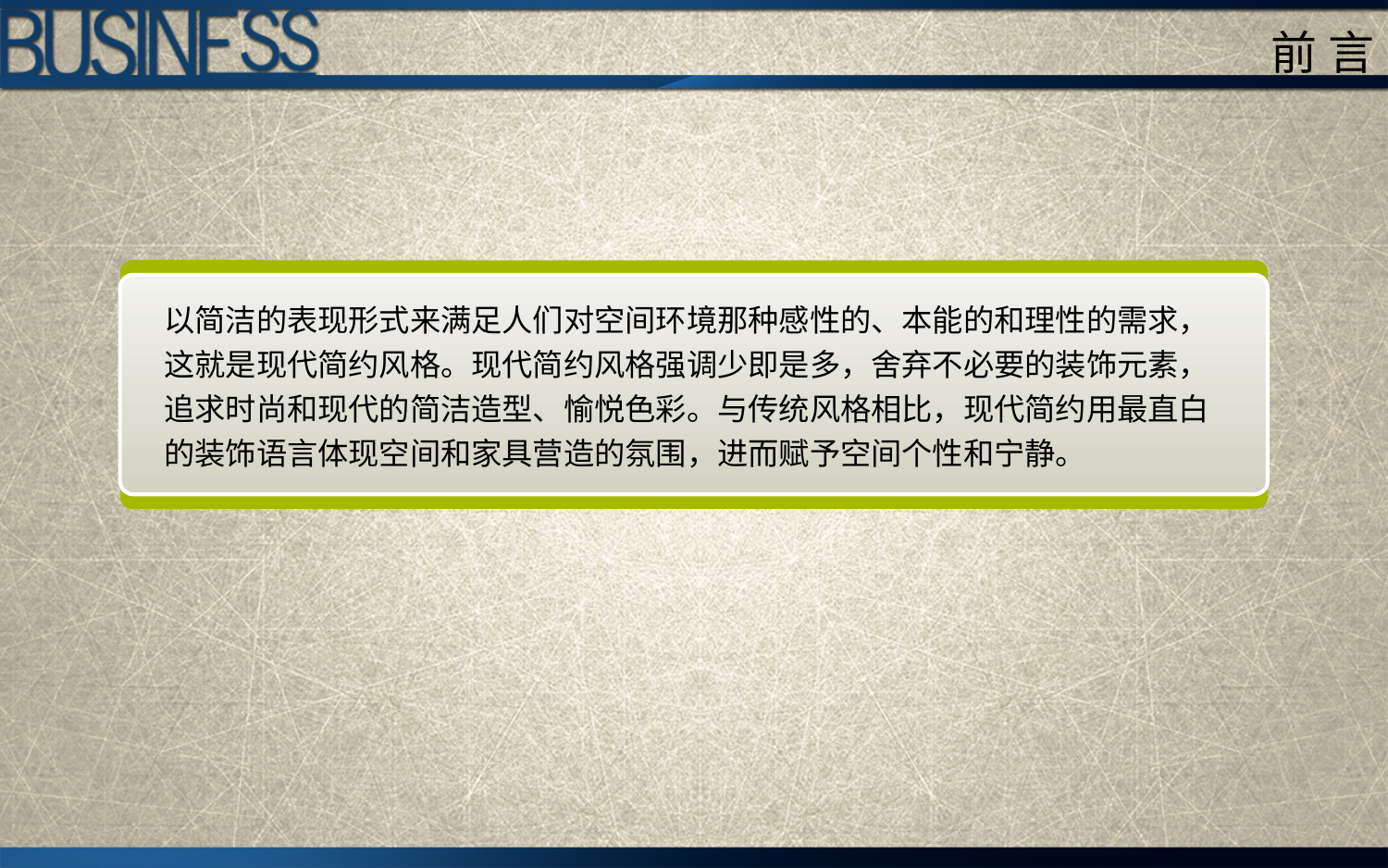

前 言

以简洁的表现形式来满足人们对空间环境那种感性的、本能的和理性的需求，这就是现代简约风格。现代简约风格强调少即是多，舍弃不必要的装饰元素，追求时尚和现代的简洁造型、愉悦色彩。与传统风格相比，现代简约用最直白的装饰语言体现空间和家具营造的氛围，进而赋予空间个性和宁静。